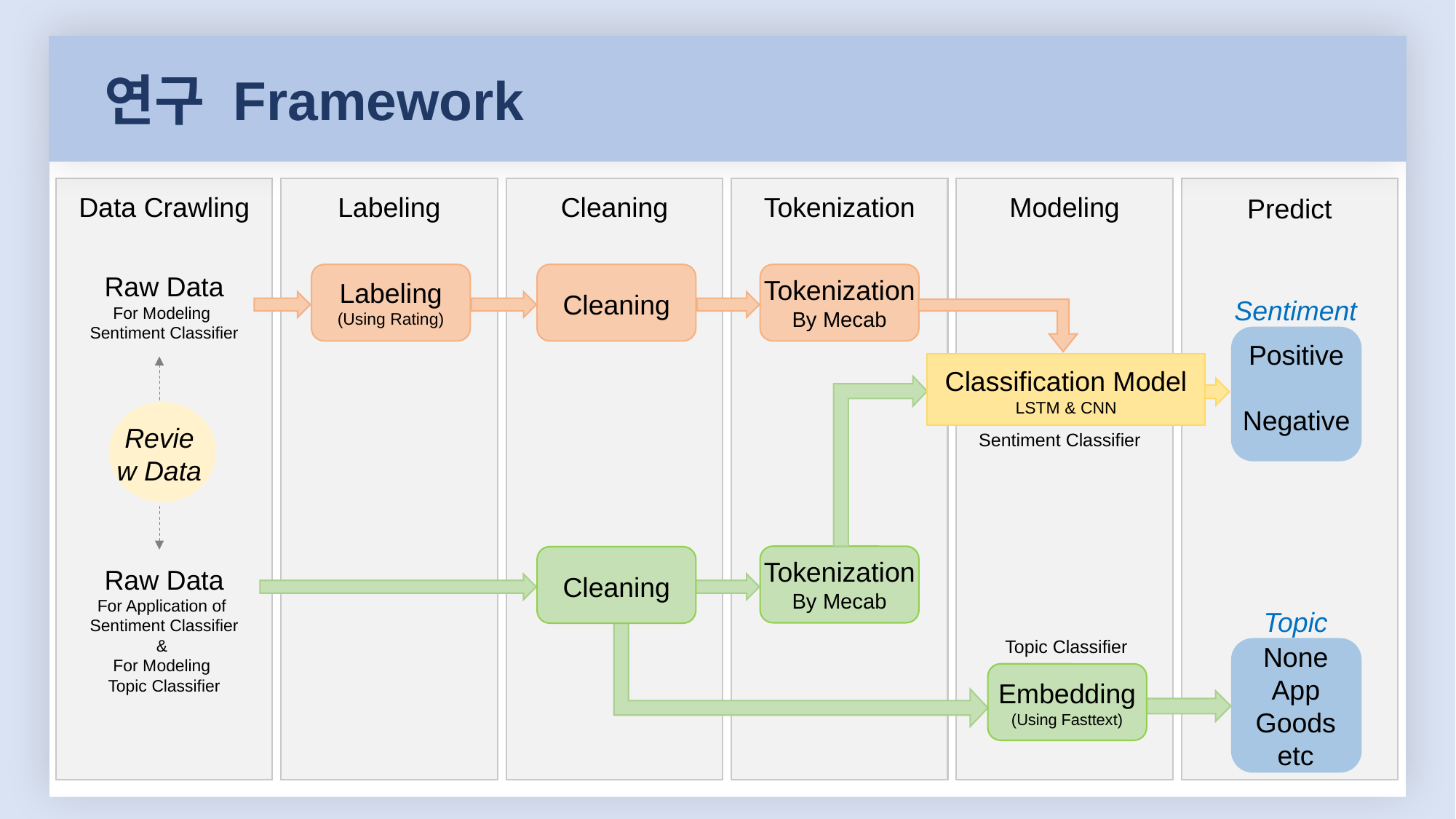

연구 Framework

Data Crawling
Labeling
Cleaning
Tokenization
Modeling
Predict
Raw Data
For Modeling
Sentiment Classifier

Tokenization
By Mecab
Labeling
(Using Rating)
Cleaning
Sentiment

Positive

Negative

Classification Model

LSTM & CNN

Sentiment Classifier
Review Data

Tokenization
By Mecab
Raw Data
For Application of
Sentiment Classifier
&
For Modeling
Topic Classifier
Cleaning

Topic
Topic Classifier
None
App
Goods
etc

Embedding
(Using Fasttext)